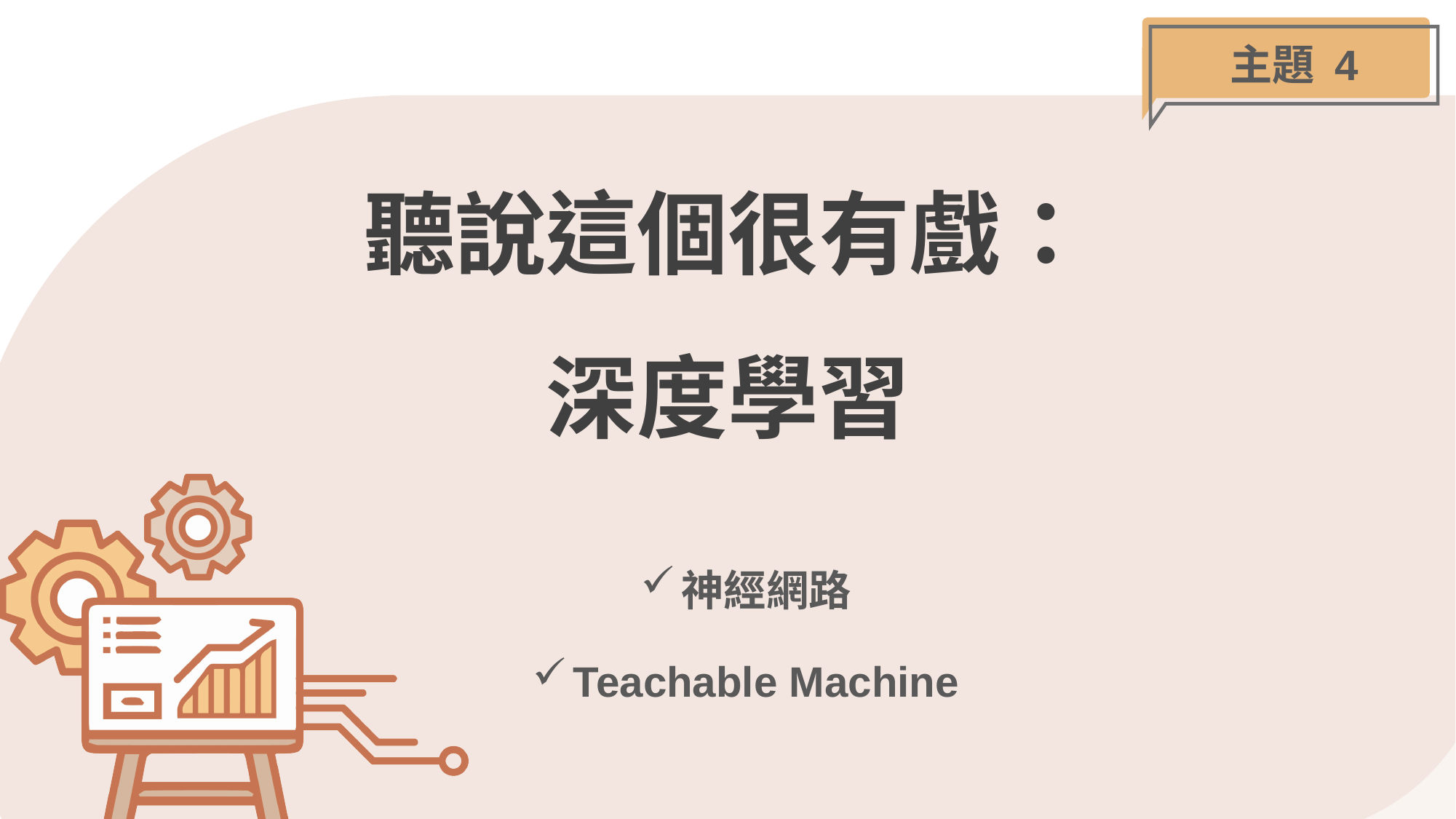

主題 4
# 聽說這個很有戲： 深度學習
神經網路
Teachable Machine